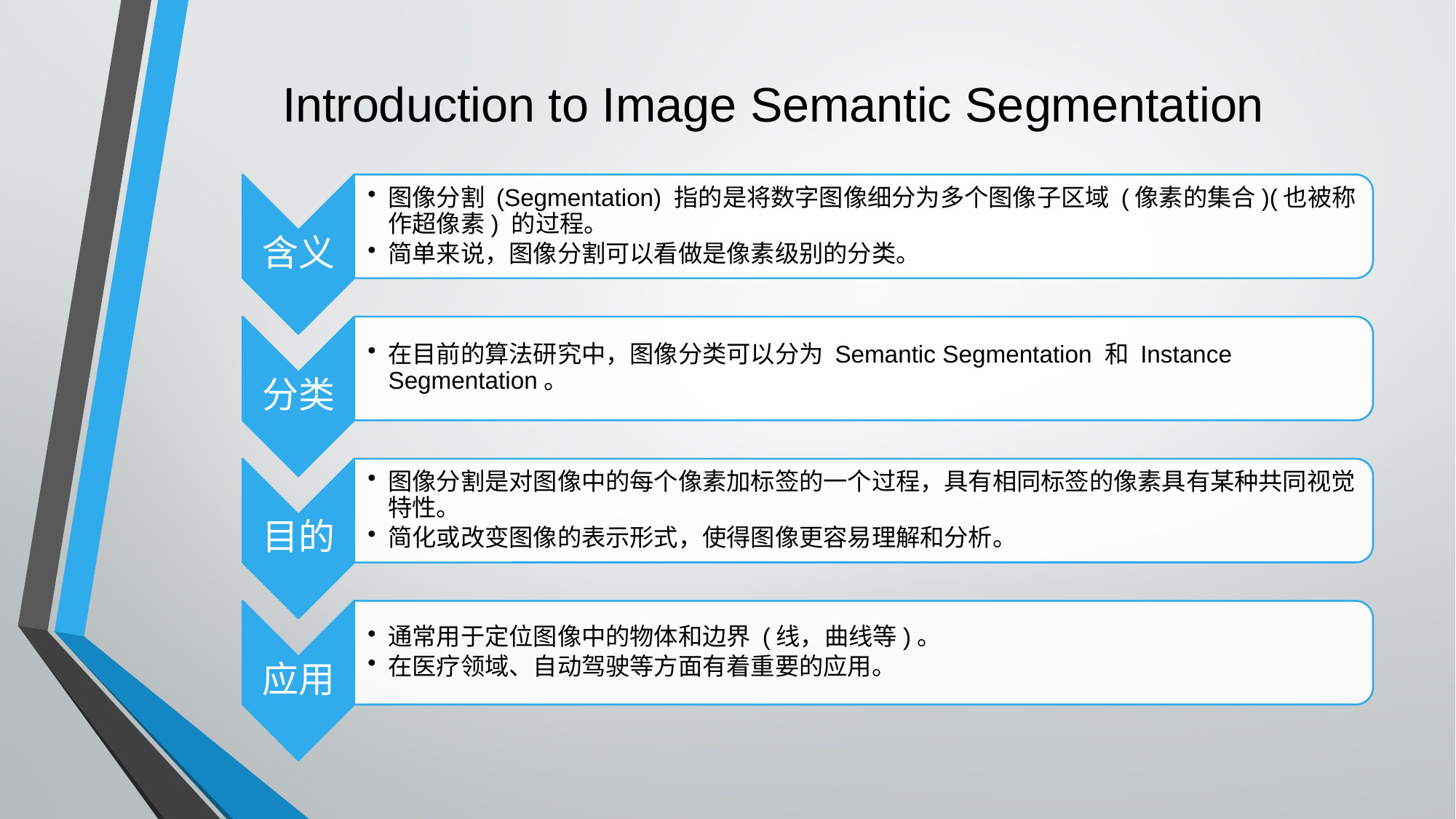

# Introduction to Image Semantic Segmentation
含义
图像分割 (Segmentation) 指的是将数字图像细分为多个图像子区域 (像素的集合)(也被称作超像素) 的过程。
简单来说，图像分割可以看做是像素级别的分类。
分类
在目前的算法研究中，图像分类可以分为 Semantic Segmentation 和 Instance Segmentation。
目的
图像分割是对图像中的每个像素加标签的一个过程，具有相同标签的像素具有某种共同视觉特性。
简化或改变图像的表示形式，使得图像更容易理解和分析。
应用
通常用于定位图像中的物体和边界 (线，曲线等)。
在医疗领域、自动驾驶等方面有着重要的应用。